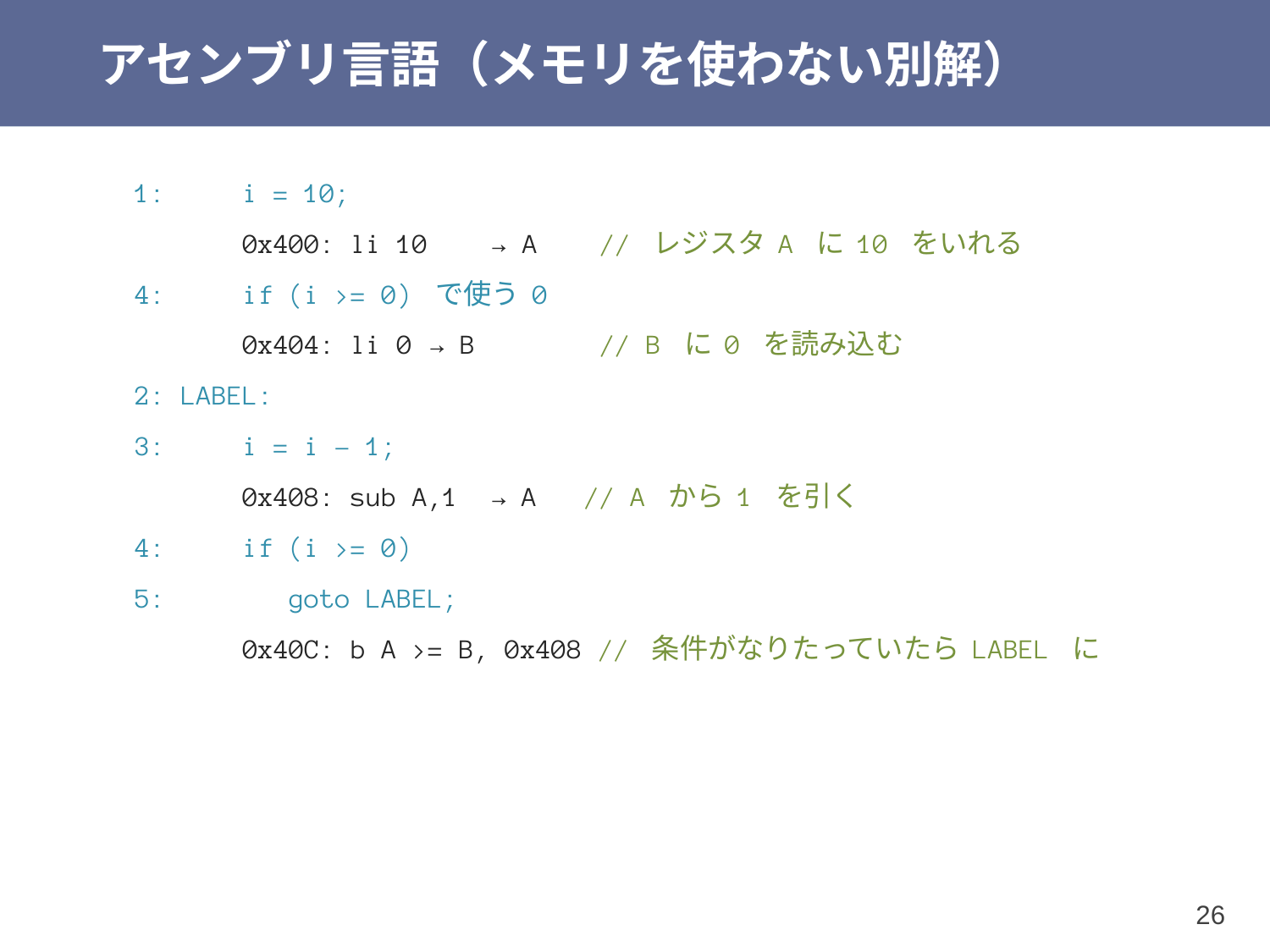

# アセンブリ言語（メモリを使わない別解）
1:     i = 10;
       0x400: li 10    → A    // レジスタ A に 10 をいれる
4:     if (i >= 0) で使う 0
       0x404: li 0 → B        // B に 0 を読み込む
2: LABEL:
3:     i = i – 1;
       0x408: sub A,1  → A   // A から 1 を引く
4:     if (i >= 0)
5:        goto LABEL;
       0x40C: b A >= B, 0x408 // 条件がなりたっていたら LABEL に